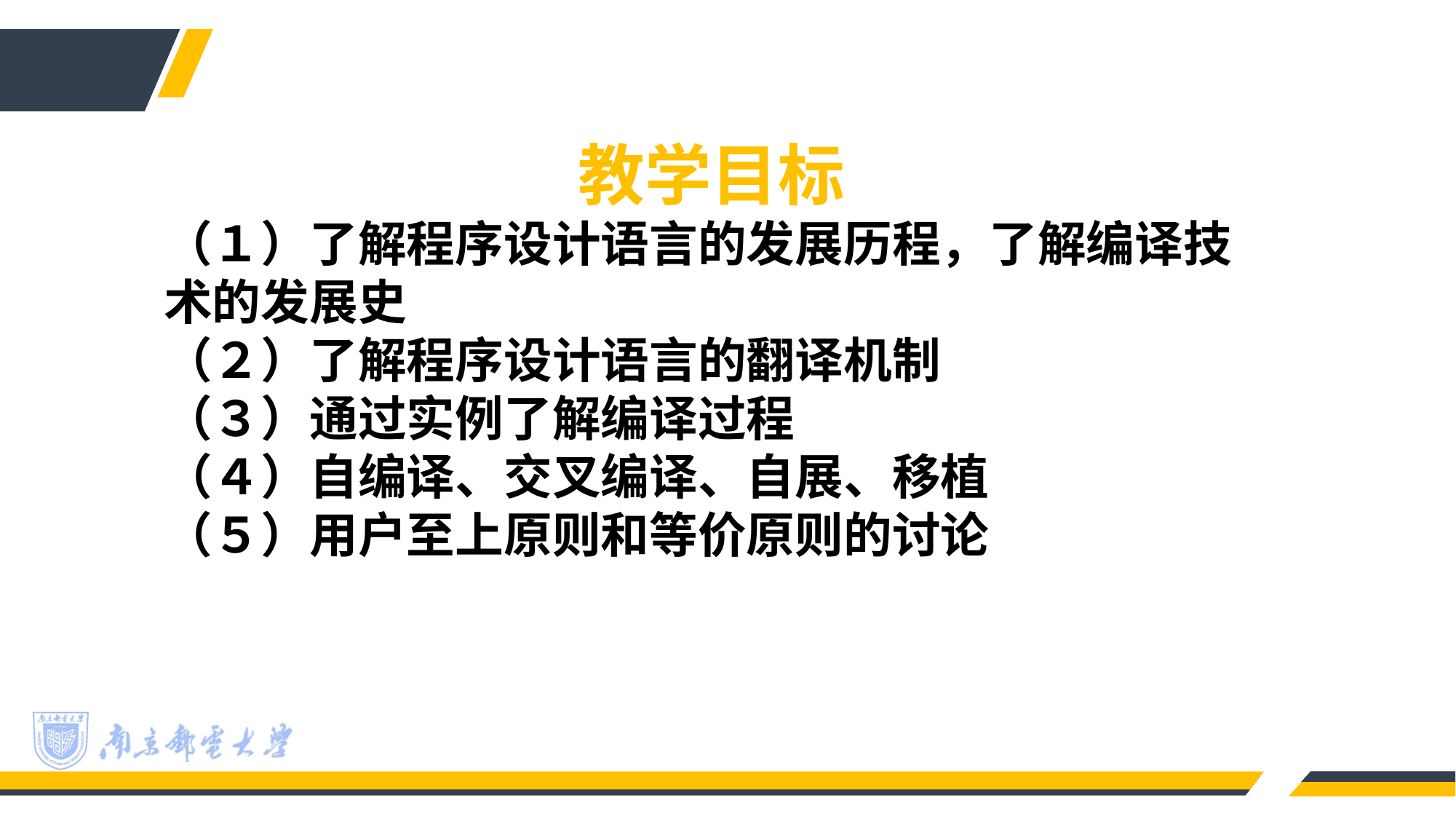

教学目标
（１）了解程序设计语言的发展历程，了解编译技术的发展史
（２）了解程序设计语言的翻译机制
（３）通过实例了解编译过程
（４）自编译、交叉编译、自展、移植
（５）用户至上原则和等价原则的讨论